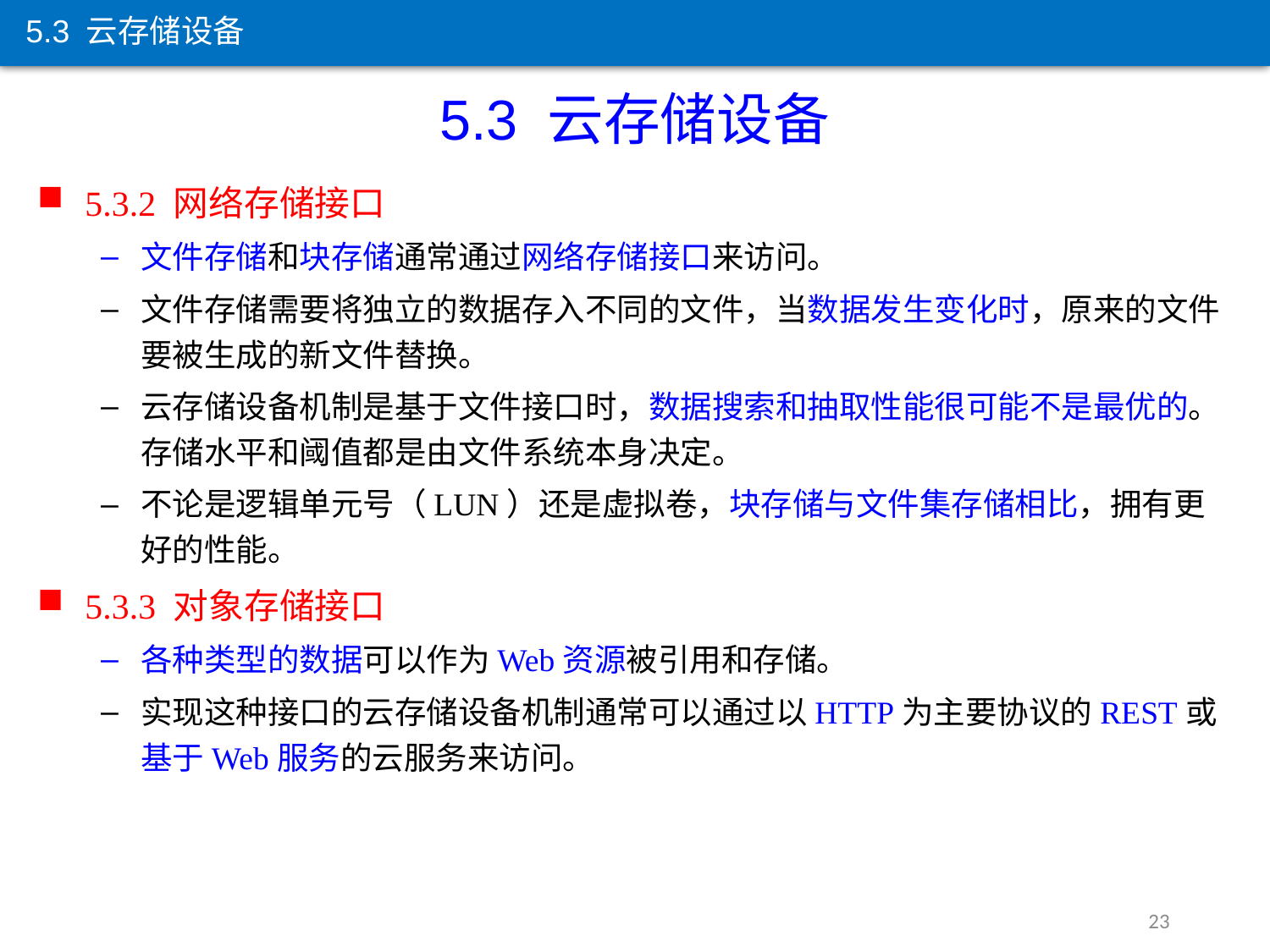

5.3 云存储设备
5.3 云存储设备
5.3.2 网络存储接口
文件存储和块存储通常通过网络存储接口来访问。
文件存储需要将独立的数据存入不同的文件，当数据发生变化时，原来的文件要被生成的新文件替换。
云存储设备机制是基于文件接口时，数据搜索和抽取性能很可能不是最优的。存储水平和阈值都是由文件系统本身决定。
不论是逻辑单元号（LUN）还是虚拟卷，块存储与文件集存储相比，拥有更好的性能。
5.3.3 对象存储接口
各种类型的数据可以作为Web资源被引用和存储。
实现这种接口的云存储设备机制通常可以通过以HTTP为主要协议的REST或基于Web服务的云服务来访问。
23